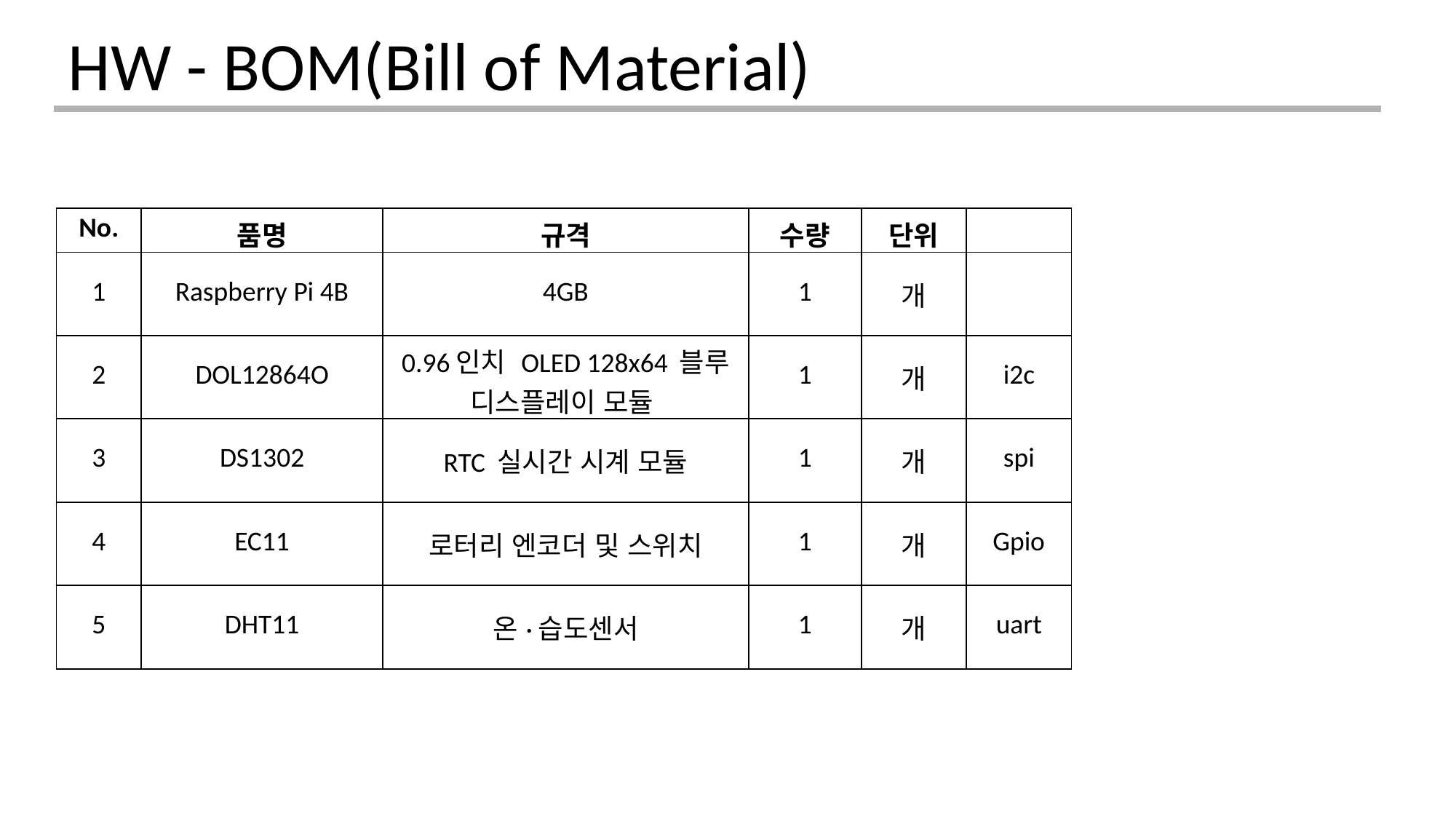

HW - BOM(Bill of Material)
| No. | 품명 | 규격 | 수량 | 단위 |  |
| --- | --- | --- | --- | --- | --- |
| 1 | Raspberry Pi 4B | 4GB | 1 | 개 |  |
| 2 | DOL12864O | 0.96인치 OLED 128x64 블루 디스플레이 모듈 | 1 | 개 | i2c |
| 3 | DS1302 | RTC 실시간 시계 모듈 | 1 | 개 | spi |
| 4 | EC11 | 로터리 엔코더 및 스위치 | 1 | 개 | Gpio |
| 5 | DHT11 | 온·습도센서 | 1 | 개 | uart |